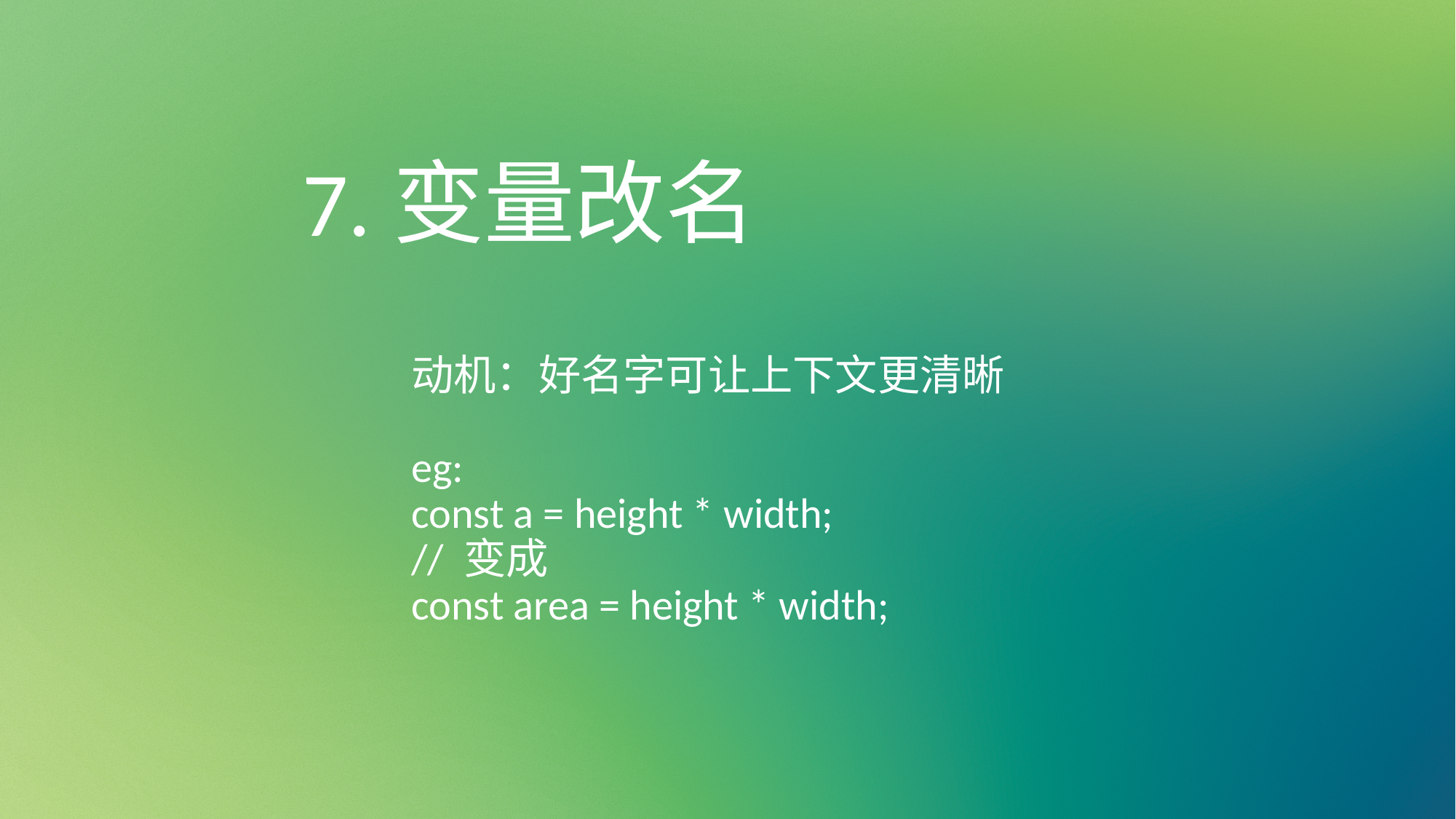

# 7.变量改名 动机：好名字可让上下文更清晰 eg: const a = height * width; // 变成 const area = height * width;